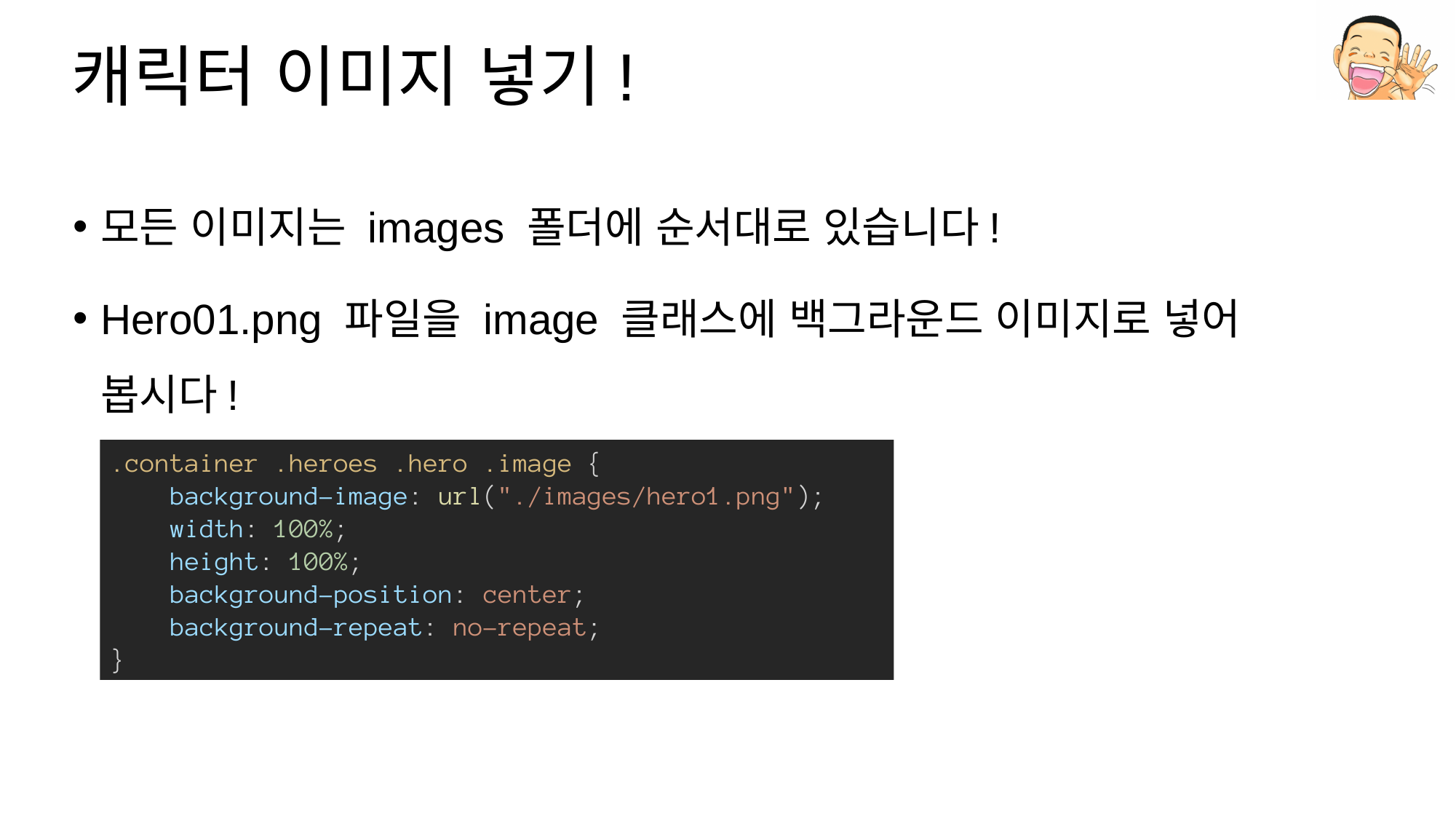

# 캐릭터 이미지 넣기!
모든 이미지는 images 폴더에 순서대로 있습니다!
Hero01.png 파일을 image 클래스에 백그라운드 이미지로 넣어 봅시다!
.container .heroes .hero .image {
    background-image: url("./images/hero1.png");
    width: 100%;
    height: 100%;
    background-position: center;
    background-repeat: no-repeat;
}